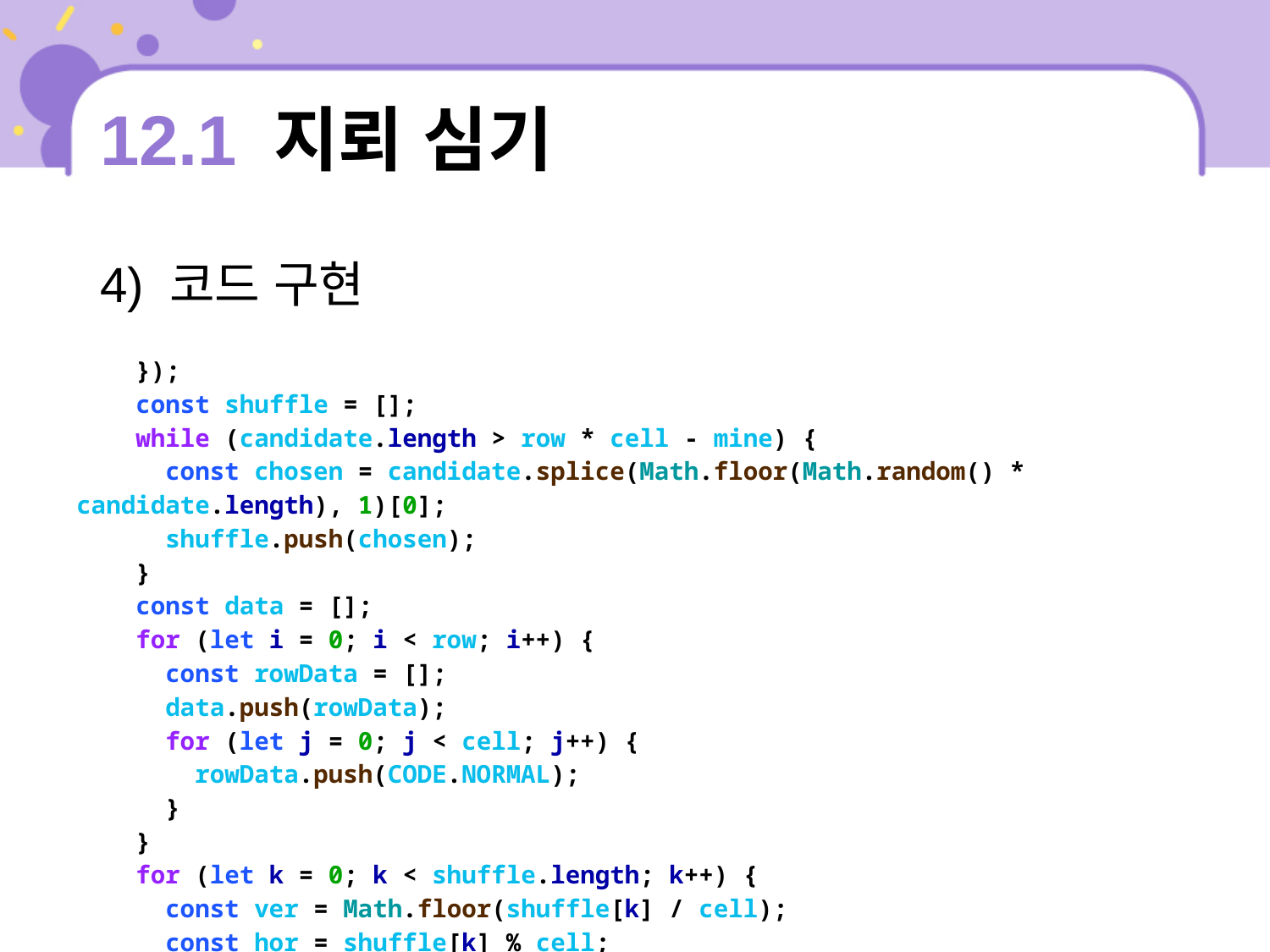

# 12.1 지뢰 심기
4) 코드 구현
| }); const shuffle = []; while (candidate.length > row \* cell - mine) { const chosen = candidate.splice(Math.floor(Math.random() \* candidate.length), 1)[0]; shuffle.push(chosen); } const data = []; for (let i = 0; i < row; i++) { const rowData = []; data.push(rowData); for (let j = 0; j < cell; j++) { rowData.push(CODE.NORMAL); } } for (let k = 0; k < shuffle.length; k++) { const ver = Math.floor(shuffle[k] / cell); const hor = shuffle[k] % cell; data[ver][hor] = CODE.MINE; |
| --- |